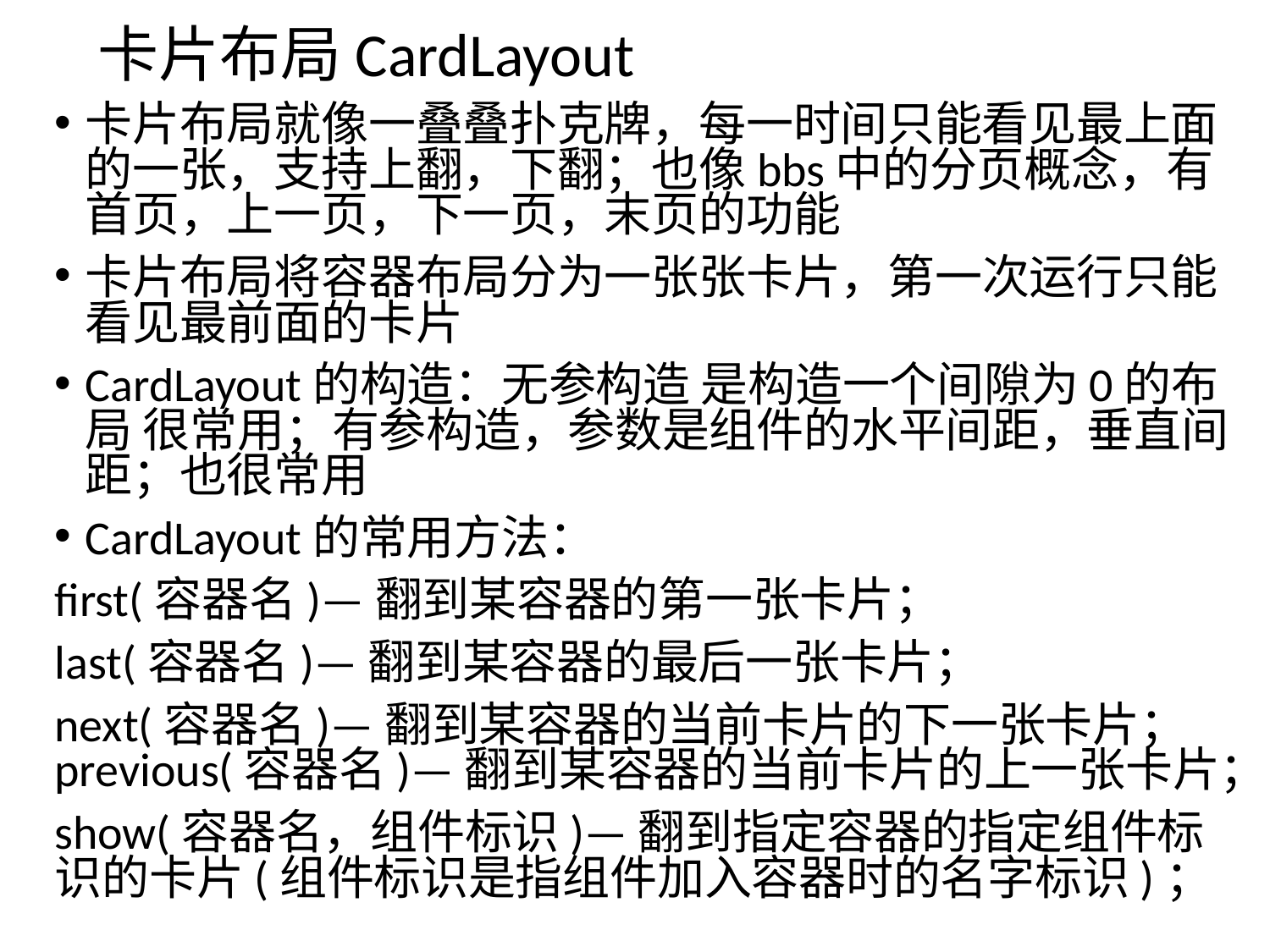

# 卡片布局CardLayout
卡片布局就像一叠叠扑克牌，每一时间只能看见最上面的一张，支持上翻，下翻；也像bbs中的分页概念，有首页，上一页，下一页，末页的功能
卡片布局将容器布局分为一张张卡片，第一次运行只能看见最前面的卡片
CardLayout的构造：无参构造 是构造一个间隙为0的布局 很常用；有参构造，参数是组件的水平间距，垂直间距；也很常用
CardLayout的常用方法：
first(容器名)—翻到某容器的第一张卡片；
last(容器名)—翻到某容器的最后一张卡片；
next(容器名)—翻到某容器的当前卡片的下一张卡片；previous(容器名)—翻到某容器的当前卡片的上一张卡片；
show(容器名，组件标识)—翻到指定容器的指定组件标识的卡片(组件标识是指组件加入容器时的名字标识)；